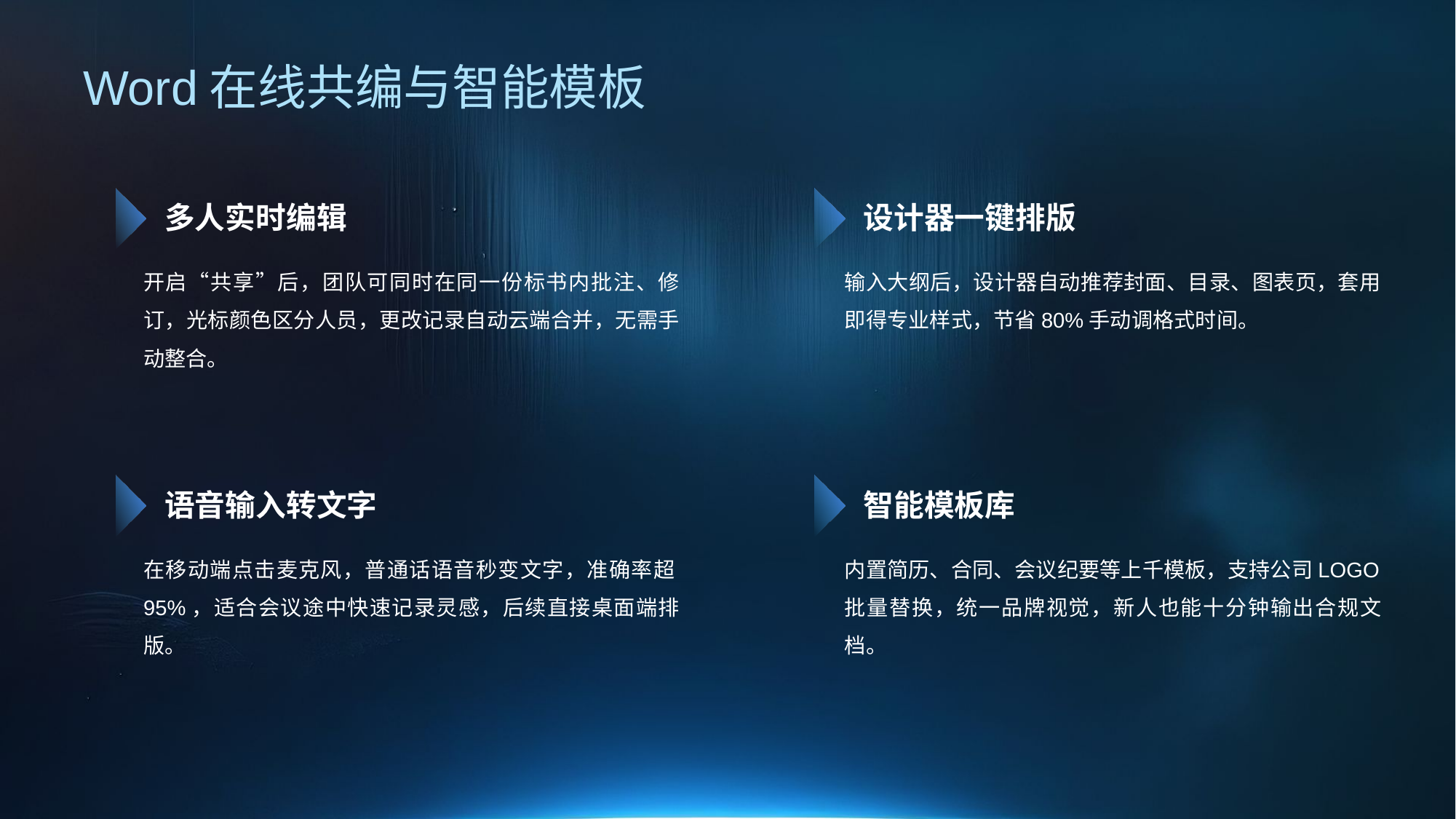

Word在线共编与智能模板
多人实时编辑
设计器一键排版

开启“共享”后，团队可同时在同一份标书内批注、修订，光标颜色区分人员，更改记录自动云端合并，无需手动整合。
输入大纲后，设计器自动推荐封面、目录、图表页，套用即得专业样式，节省80%手动调格式时间。
语音输入转文字
智能模板库

在移动端点击麦克风，普通话语音秒变文字，准确率超95%，适合会议途中快速记录灵感，后续直接桌面端排版。
内置简历、合同、会议纪要等上千模板，支持公司LOGO批量替换，统一品牌视觉，新人也能十分钟输出合规文档。